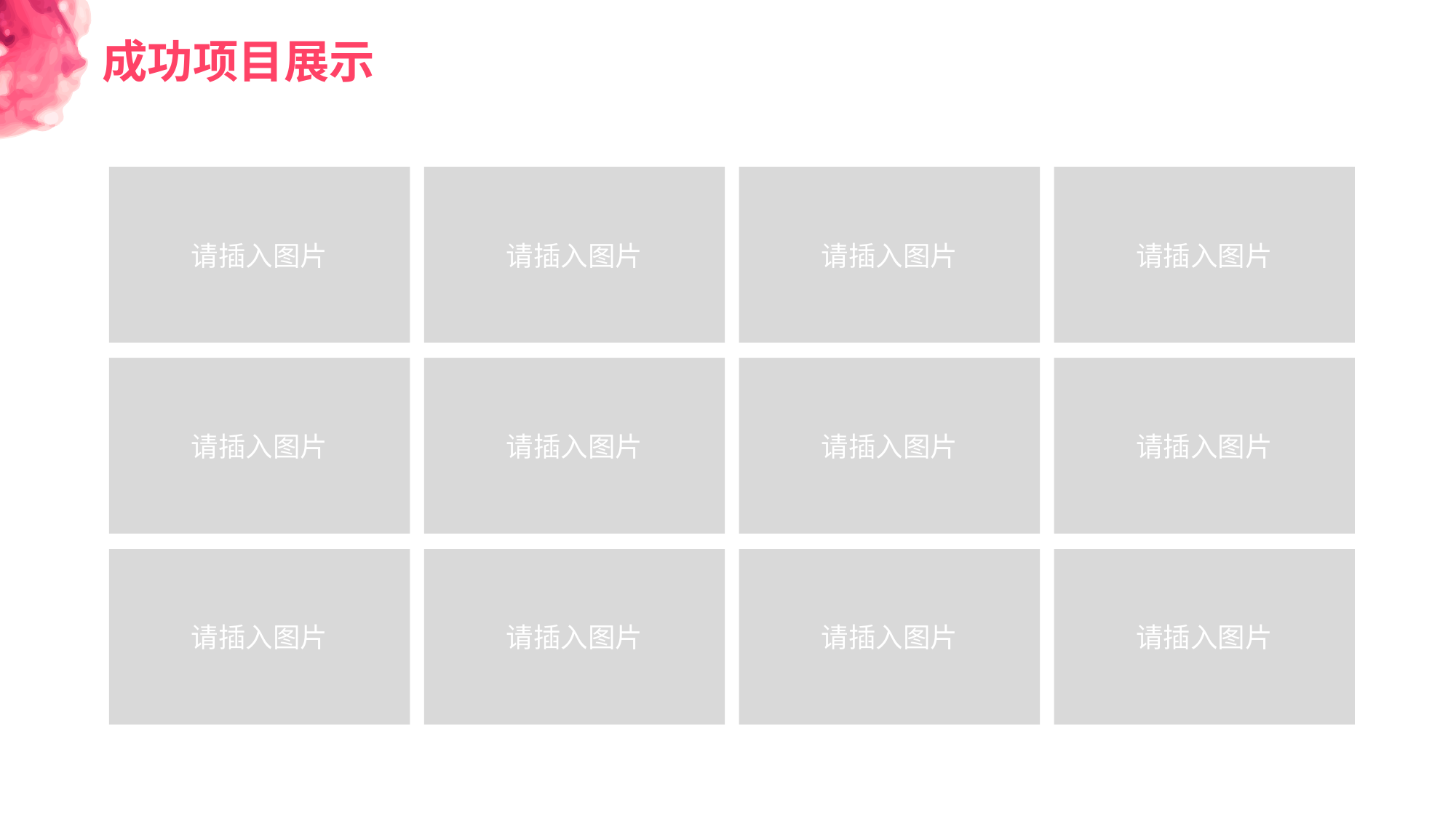

成功项目展示
请插入图片
请插入图片
请插入图片
请插入图片
请插入图片
请插入图片
请插入图片
请插入图片
请插入图片
请插入图片
请插入图片
请插入图片